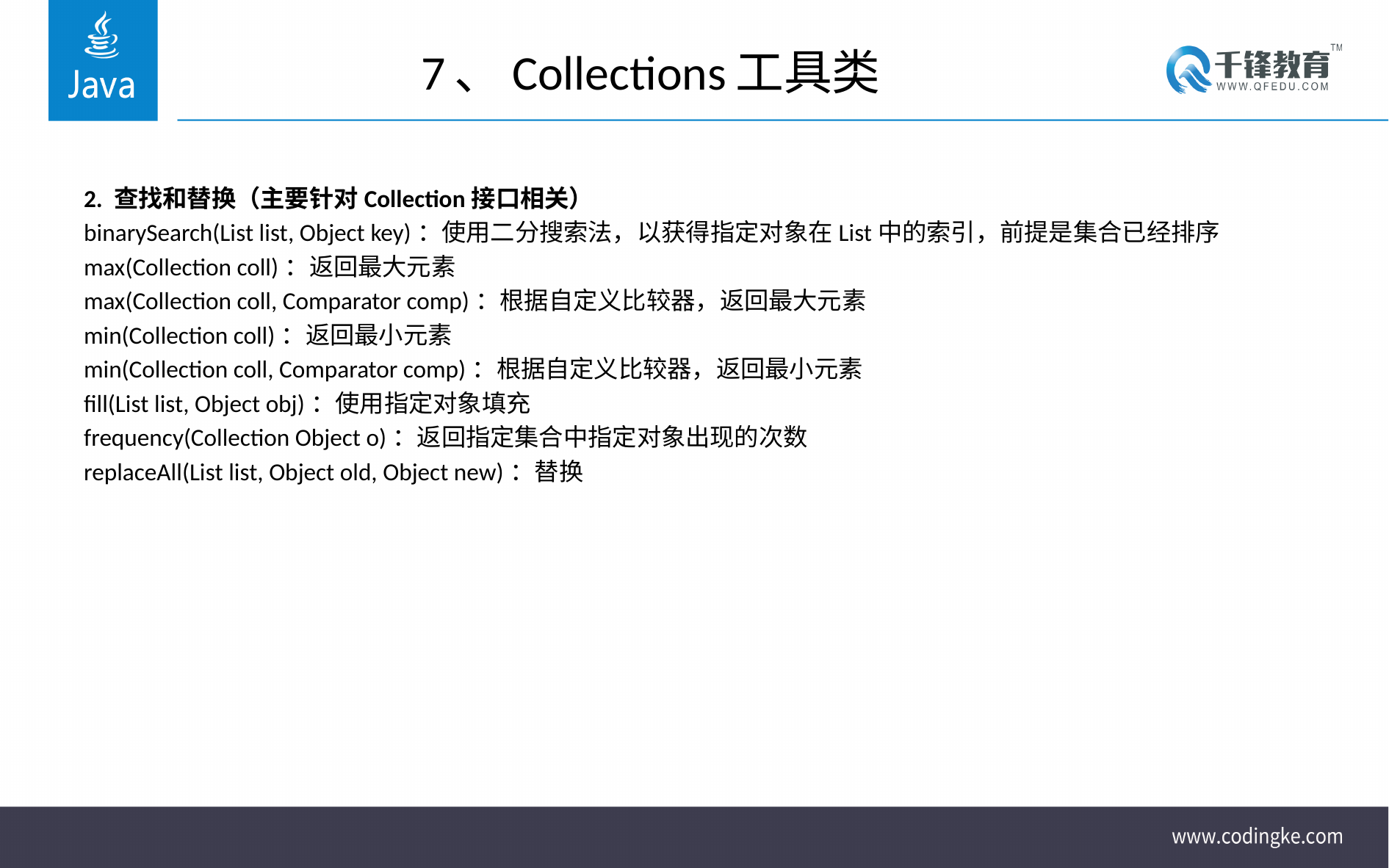

# 7、Collections工具类
2. 查找和替换（主要针对Collection接口相关）
binarySearch(List list, Object key)：使用二分搜索法，以获得指定对象在List中的索引，前提是集合已经排序
max(Collection coll)：返回最大元素
max(Collection coll, Comparator comp)：根据自定义比较器，返回最大元素
min(Collection coll)：返回最小元素
min(Collection coll, Comparator comp)：根据自定义比较器，返回最小元素
fill(List list, Object obj)：使用指定对象填充
frequency(Collection Object o)：返回指定集合中指定对象出现的次数
replaceAll(List list, Object old, Object new)：替换